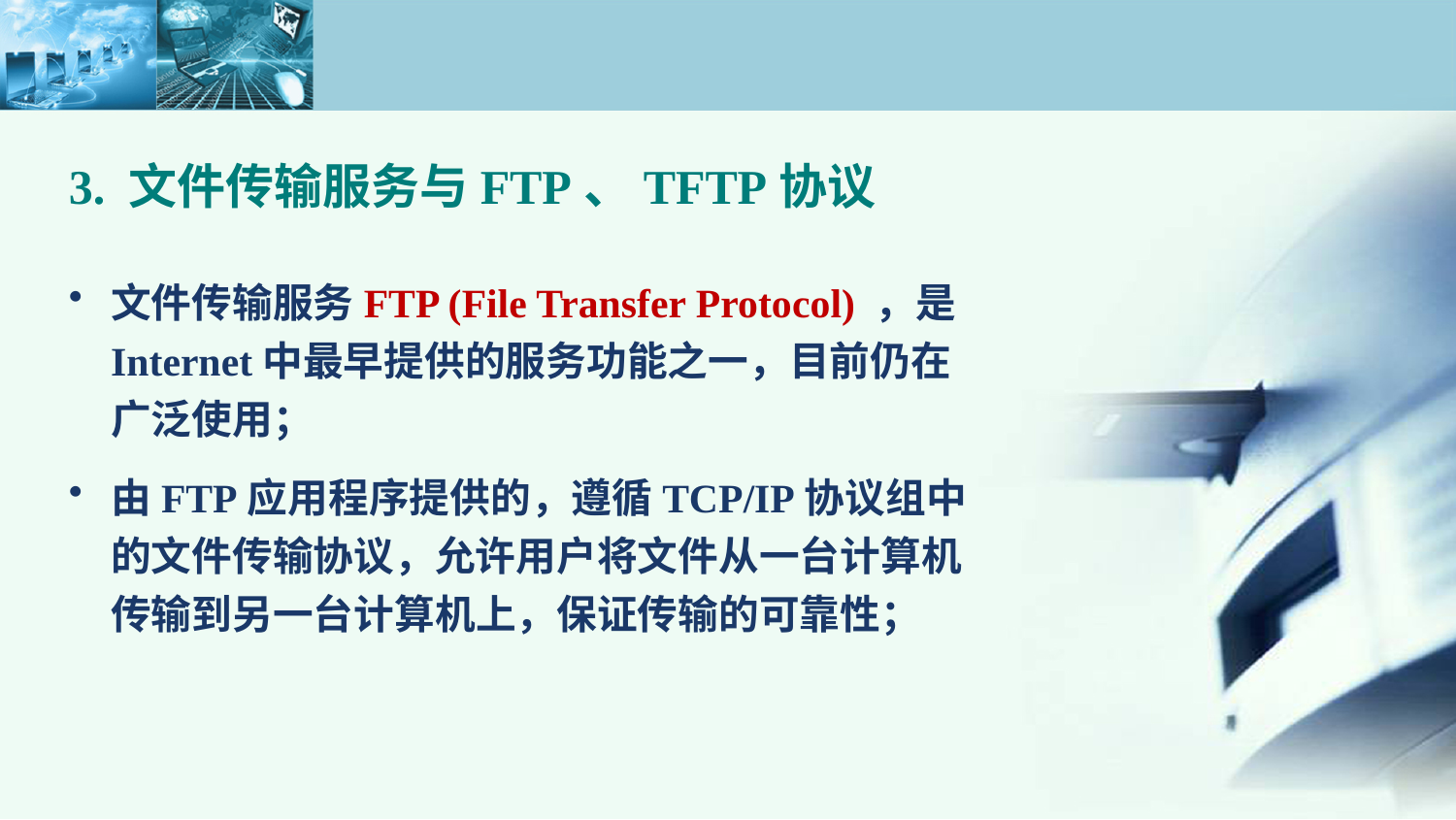

3. 文件传输服务与FTP、TFTP协议
文件传输服务FTP (File Transfer Protocol) ，是Internet中最早提供的服务功能之一，目前仍在广泛使用；
由FTP应用程序提供的，遵循TCP/IP协议组中的文件传输协议，允许用户将文件从一台计算机传输到另一台计算机上，保证传输的可靠性；